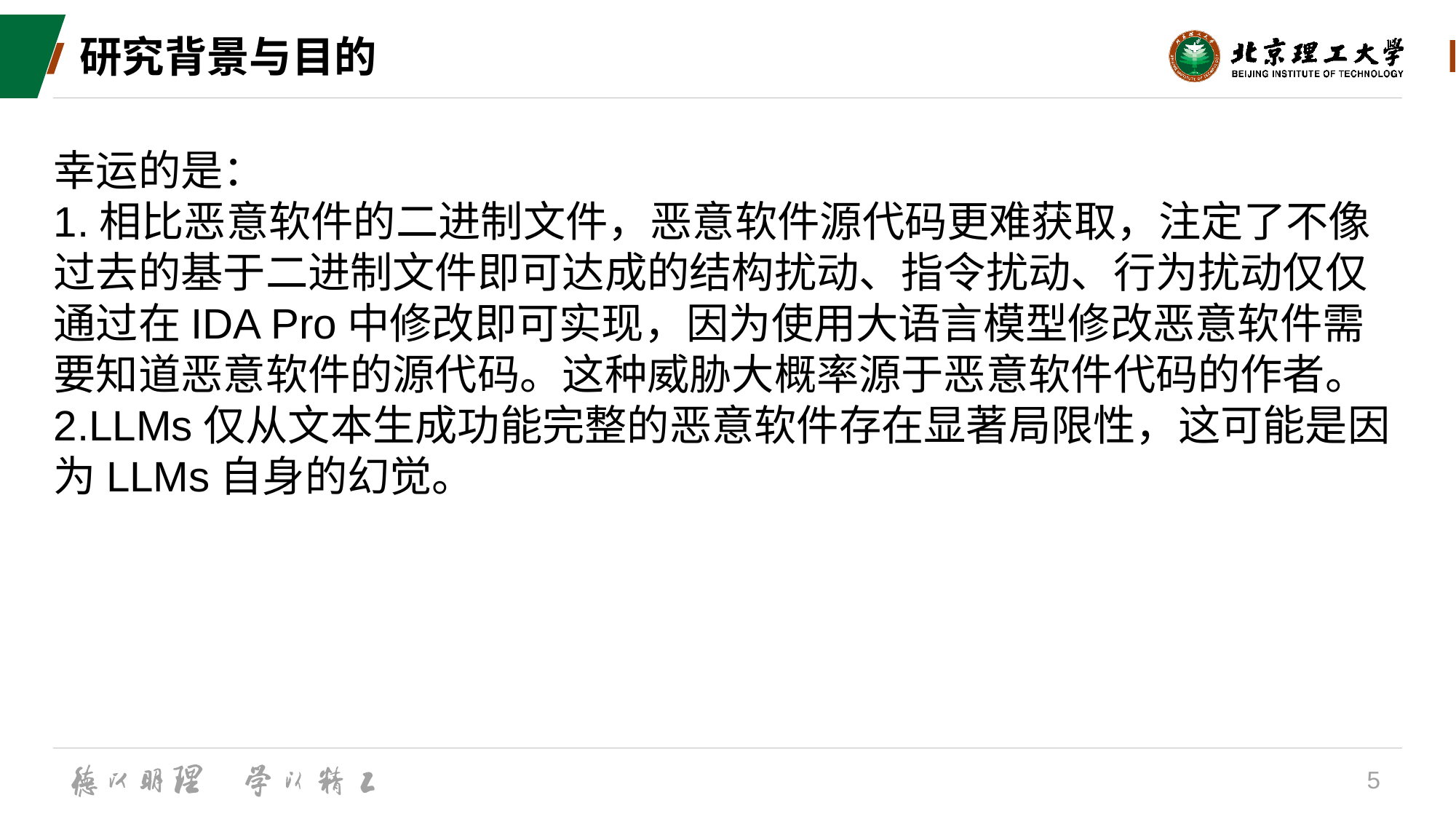

# 研究背景与目的
幸运的是：
1.相比恶意软件的二进制文件，恶意软件源代码更难获取，注定了不像过去的基于二进制文件即可达成的结构扰动、指令扰动、行为扰动仅仅通过在IDA Pro中修改即可实现，因为使用大语言模型修改恶意软件需要知道恶意软件的源代码。这种威胁大概率源于恶意软件代码的作者。
2.LLMs仅从文本生成功能完整的恶意软件存在显著局限性，这可能是因为LLMs自身的幻觉。